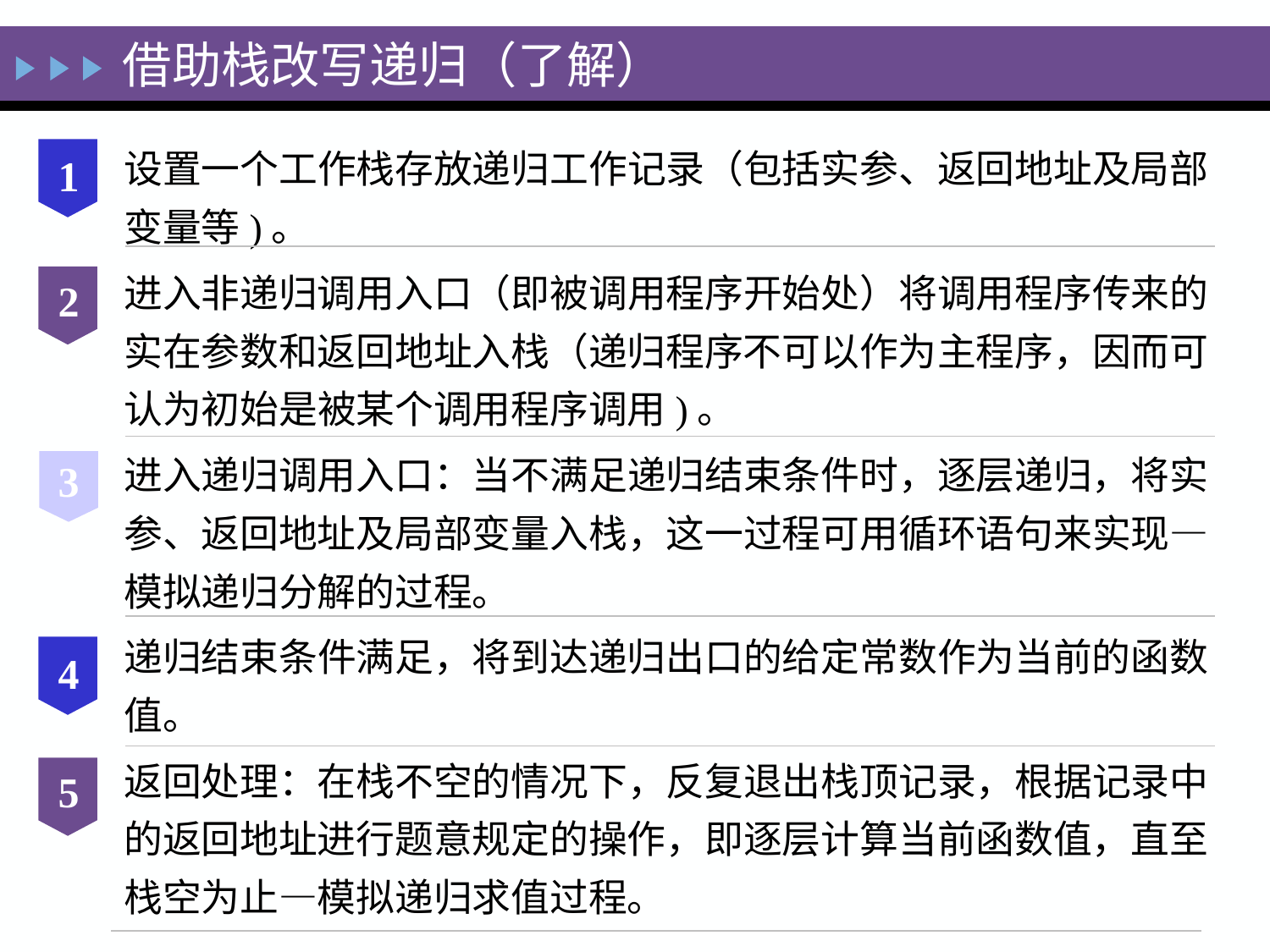

借助栈改写递归（了解）
设置一个工作栈存放递归工作记录（包括实参、返回地址及局部变量等)。
进入非递归调用入口（即被调用程序开始处）将调用程序传来的实在参数和返回地址入栈（递归程序不可以作为主程序，因而可认为初始是被某个调用程序调用)。
进入递归调用入口：当不满足递归结束条件时，逐层递归，将实参、返回地址及局部变量入栈，这一过程可用循环语句来实现—模拟递归分解的过程。
递归结束条件满足，将到达递归出口的给定常数作为当前的函数值。
返回处理：在栈不空的情况下，反复退出栈顶记录，根据记录中的返回地址进行题意规定的操作，即逐层计算当前函数值，直至栈空为止—模拟递归求值过程。
1

2

3

4

5